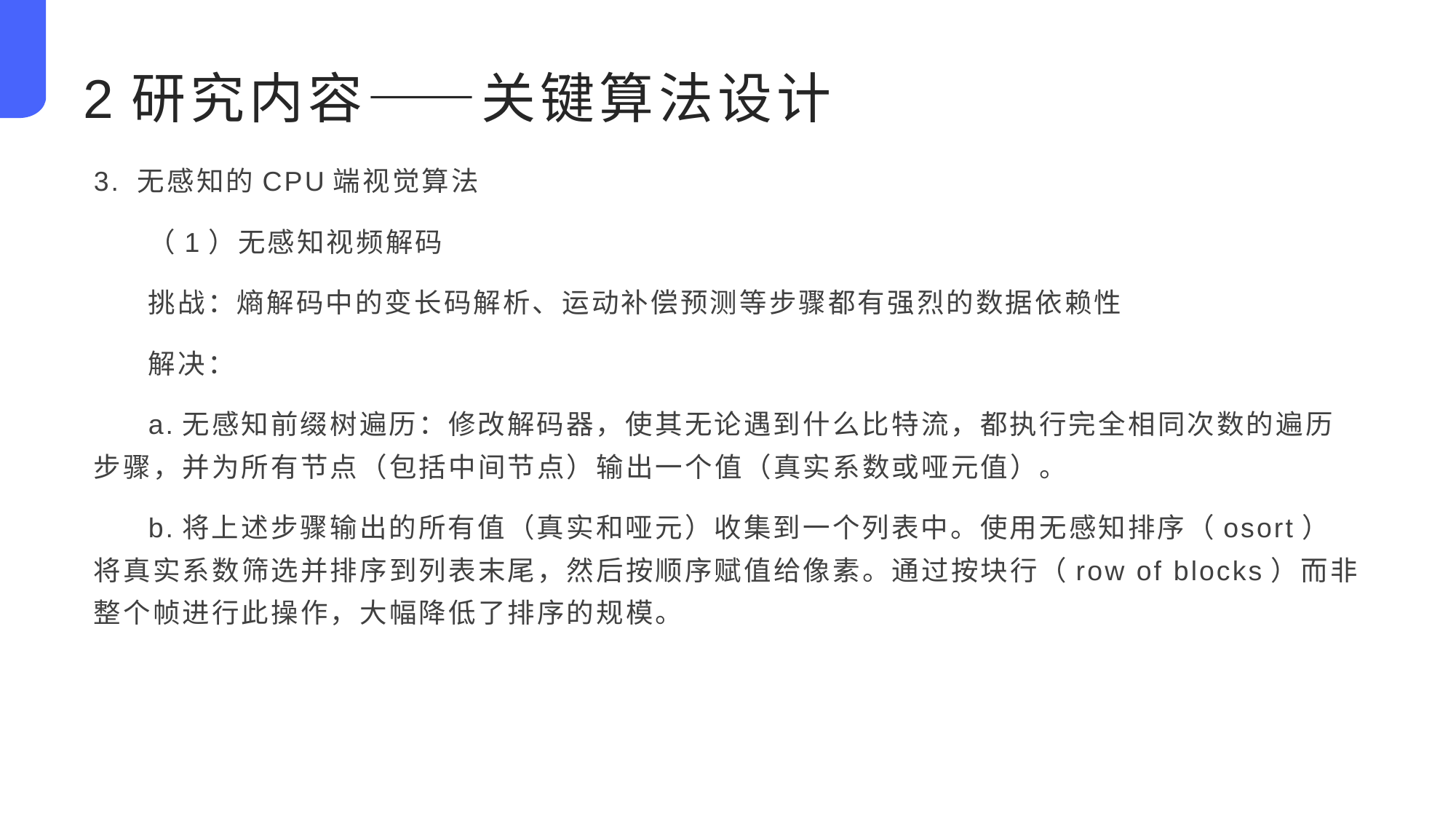

2研究内容——关键算法设计
3. 无感知的CPU端视觉算法
（1）无感知视频解码
挑战：熵解码中的变长码解析、运动补偿预测等步骤都有强烈的数据依赖性
解决：
a.无感知前缀树遍历：修改解码器，使其无论遇到什么比特流，都执行完全相同次数的遍历步骤，并为所有节点（包括中间节点）输出一个值（真实系数或哑元值）。
b.将上述步骤输出的所有值（真实和哑元）收集到一个列表中。使用无感知排序（osort） 将真实系数筛选并排序到列表末尾，然后按顺序赋值给像素。通过按块行（row of blocks）而非整个帧进行此操作，大幅降低了排序的规模。